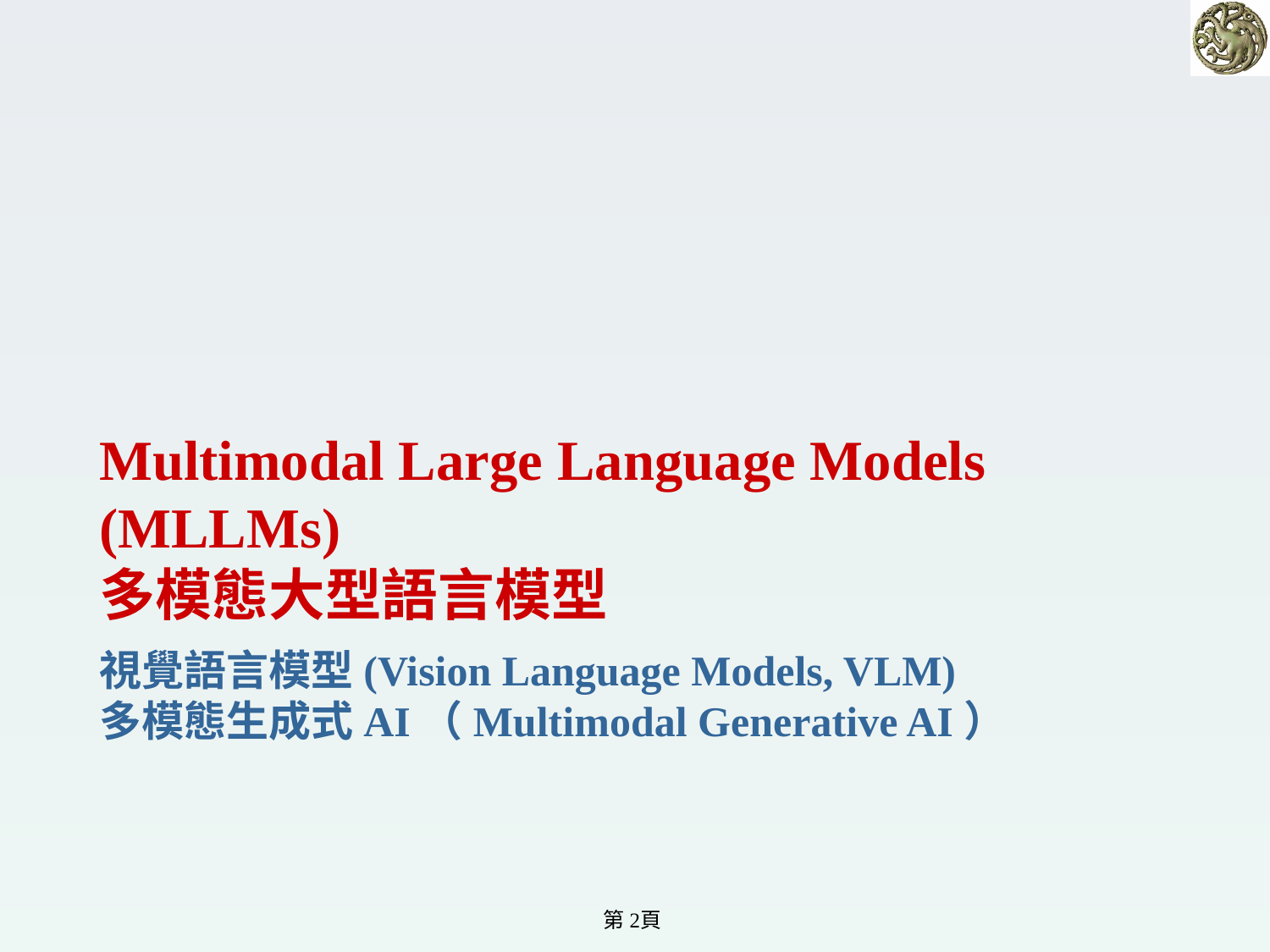

# Multimodal Large Language Models (MLLMs) 多模態大型語言模型
視覺語言模型(Vision Language Models, VLM)
多模態生成式AI（Multimodal Generative AI）